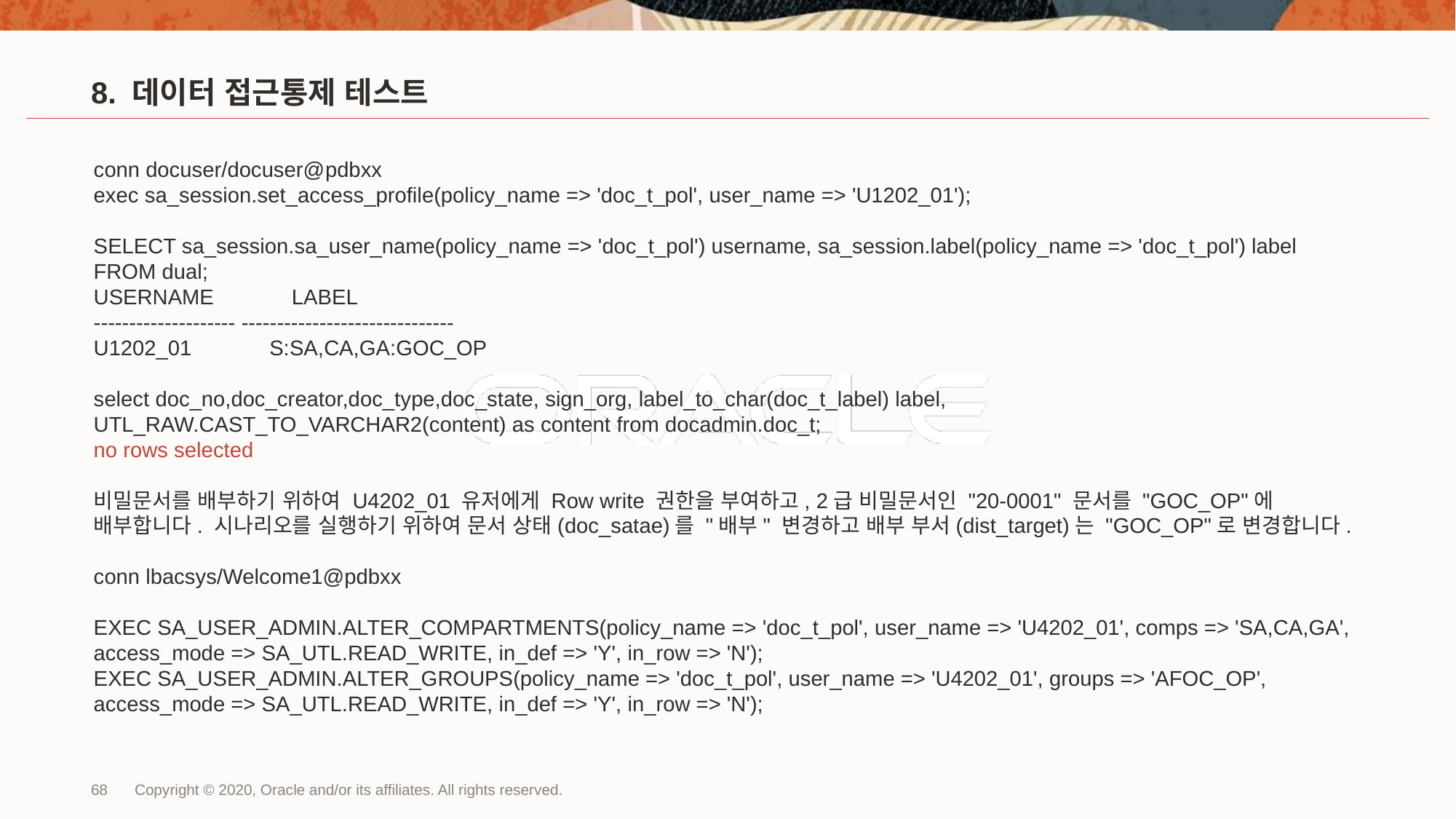

# 8. 데이터 접근통제 테스트
conn docuser/docuser@pdbxx
exec sa_session.set_access_profile(policy_name => 'doc_t_pol', user_name => 'U1202_01');

SELECT sa_session.sa_user_name(policy_name => 'doc_t_pol') username, sa_session.label(policy_name => 'doc_t_pol') label FROM dual;
USERNAME             LABEL
-------------------- ------------------------------
U1202_01             S:SA,CA,GA:GOC_OP

select doc_no,doc_creator,doc_type,doc_state, sign_org, label_to_char(doc_t_label) label, UTL_RAW.CAST_TO_VARCHAR2(content) as content from docadmin.doc_t;
no rows selected

비밀문서를 배부하기 위하여 U4202_01 유저에게 Row write 권한을 부여하고, 2급 비밀문서인 "20-0001" 문서를 "GOC_OP"에 배부합니다. 시나리오를 실행하기 위하여 문서 상태(doc_satae)를 "배부" 변경하고 배부 부서(dist_target)는 "GOC_OP"로 변경합니다.

conn lbacsys/Welcome1@pdbxx

EXEC SA_USER_ADMIN.ALTER_COMPARTMENTS(policy_name => 'doc_t_pol', user_name => 'U4202_01', comps => 'SA,CA,GA', access_mode => SA_UTL.READ_WRITE, in_def => 'Y', in_row => 'N');
EXEC SA_USER_ADMIN.ALTER_GROUPS(policy_name => 'doc_t_pol', user_name => 'U4202_01', groups => 'AFOC_OP', access_mode => SA_UTL.READ_WRITE, in_def => 'Y', in_row => 'N');

68
Copyright © 2020, Oracle and/or its affiliates. All rights reserved.